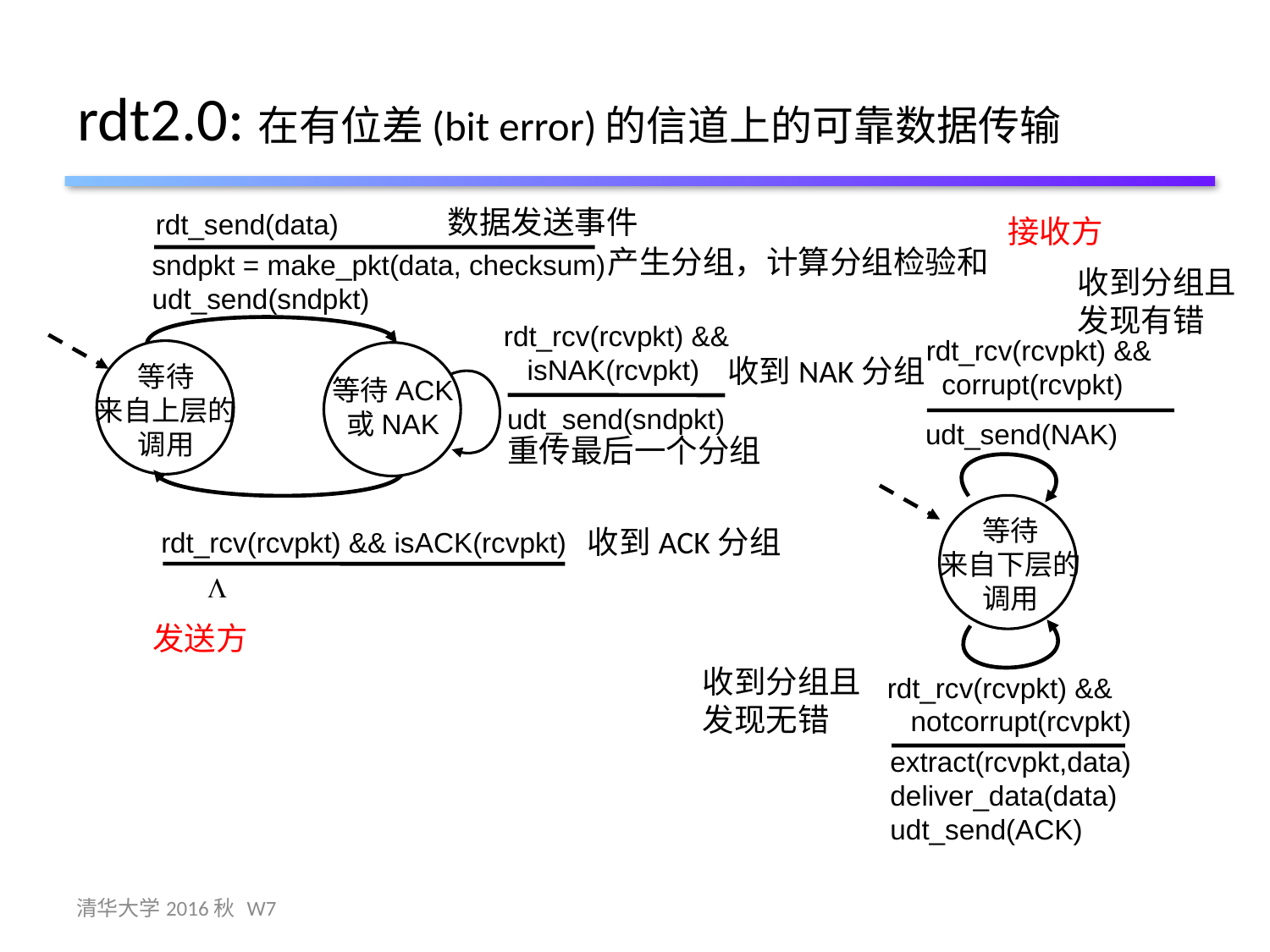

# rdt2.0:在有位差(bit error)的信道上的可靠数据传输
数据发送事件
rdt_send(data)
接收方
产生分组，计算分组检验和
sndpkt = make_pkt(data, checksum)
udt_send(sndpkt)

收到分组且发现有错

rdt_rcv(rcvpkt) &&
   isNAK(rcvpkt)
rdt_rcv(rcvpkt) &&
  corrupt(rcvpkt)
udt_send(NAK)

等待ACK 或NAK
收到NAK分组

等待
来自上层的调用
udt_send(sndpkt)

重传最后一个分组

等待
来自下层的调用
收到ACK分组
rdt_rcv(rcvpkt) && isACK(rcvpkt)
Λ

发送方

收到分组且发现无错
rdt_rcv(rcvpkt) &&
   notcorrupt(rcvpkt)
extract(rcvpkt,data)
deliver_data(data)
udt_send(ACK)

清华大学2016秋 W7
6